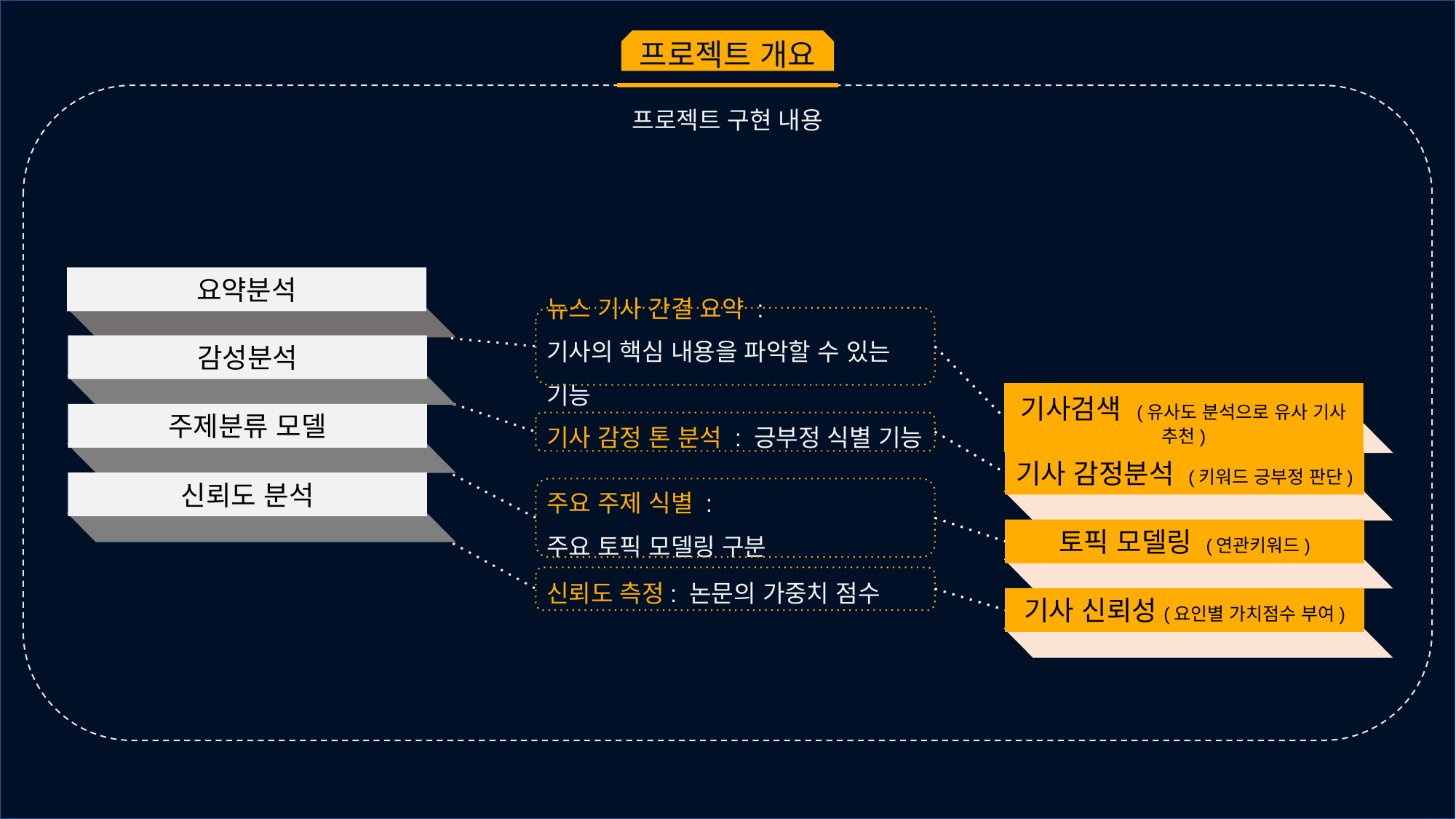

프로젝트 개요

프로젝트 구현 내용
요약분석

뉴스 기사 간결 요약 :
기사의 핵심 내용을 파악할 수 있는 기능
감성분석

기사검색 (유사도 분석으로 유사 기사 추천)
주제분류 모델

기사 감정 톤 분석 : 긍부정 식별 기능

기사 감정분석 (키워드 긍부정 판단)
신뢰도 분석

주요 주제 식별 :
주요 토픽 모델링 구분

토픽 모델링 (연관키워드)

신뢰도 측정: 논문의 가중치 점수
기사 신뢰성(요인별 가치점수 부여)